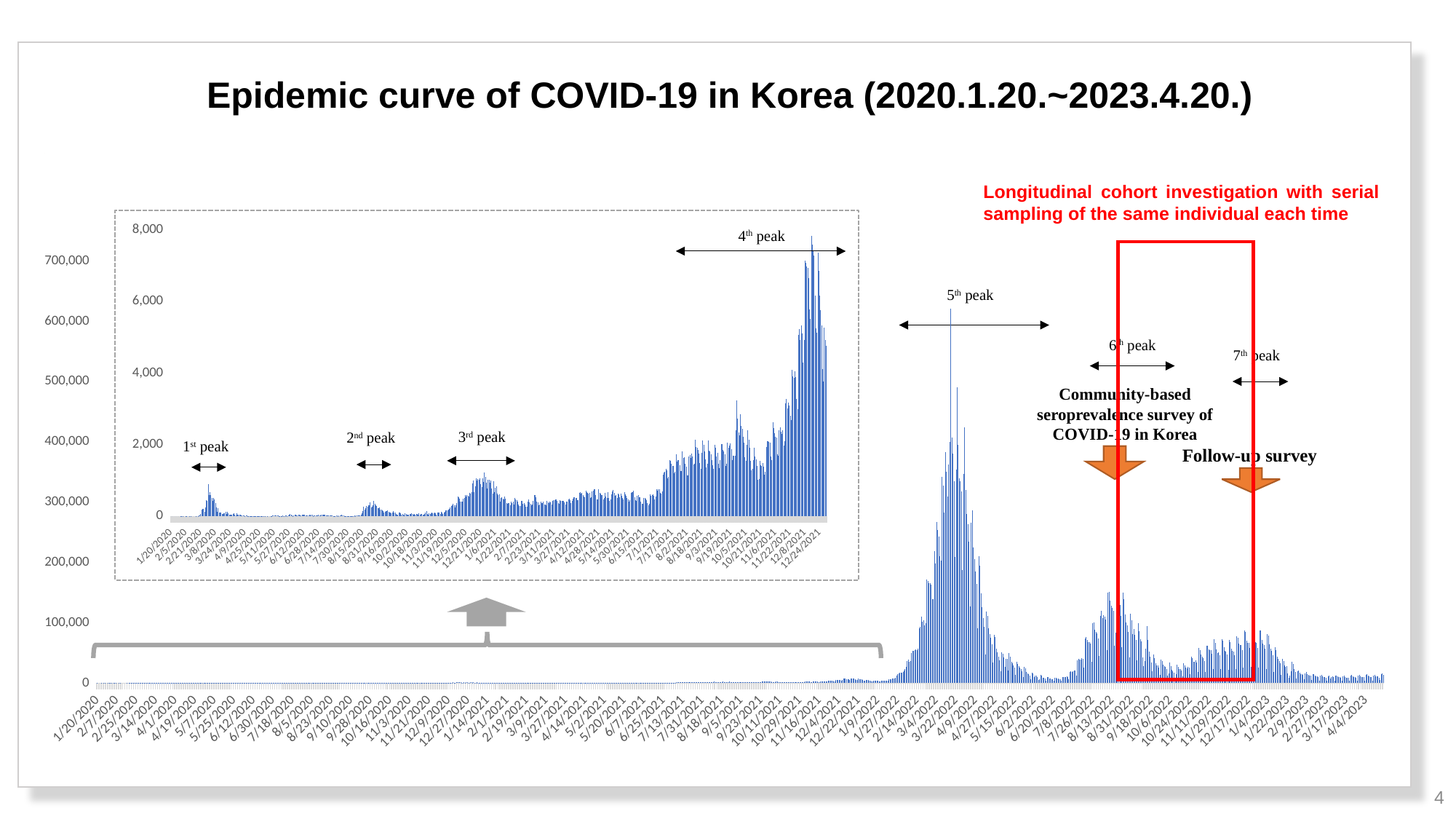

Epidemic curve of COVID-19 in Korea (2020.1.20.~2023.4.20.)

### Chart

| Category |
|---|
Longitudinal cohort investigation with serial sampling of the same individual each time

### Chart

| Category |  |
|---|---|
| 43850 | 1.0 |
| 43851 | 0.0 |
| 43852 | 0.0 |
| 43853 | 0.0 |
| 43854 | 1.0 |
| 43855 | 0.0 |
| 43856 | 1.0 |
| 43857 | 1.0 |
| 43858 | 0.0 |
| 43859 | 0.0 |
| 43860 | 3.0 |
| 43861 | 4.0 |
| 43862 | 1.0 |
| 43863 | 3.0 |
| 43864 | 0.0 |
| 43865 | 1.0 |
| 43866 | 5.0 |
| 43867 | 3.0 |
| 43868 | 0.0 |
| 43869 | 0.0 |
| 43870 | 3.0 |
| 43871 | 1.0 |
| 43872 | 0.0 |
| 43873 | 0.0 |
| 43874 | 0.0 |
| 43875 | 0.0 |
| 43876 | 0.0 |
| 43877 | 2.0 |
| 43878 | 0.0 |
| 43879 | 2.0 |
| 43880 | 34.0 |
| 43881 | 16.0 |
| 43882 | 74.0 |
| 43883 | 190.0 |
| 43884 | 210.0 |
| 43885 | 207.0 |
| 43886 | 130.0 |
| 43887 | 253.0 |
| 43888 | 449.0 |
| 43889 | 427.0 |
| 43890 | 909.0 |
| 43891 | 595.0 |
| 43892 | 686.0 |
| 43893 | 600.0 |
| 43894 | 516.0 |
| 43895 | 438.0 |
| 43896 | 518.0 |
| 43897 | 483.0 |
| 43898 | 367.0 |
| 43899 | 248.0 |
| 43900 | 131.0 |
| 43901 | 242.0 |
| 43902 | 114.0 |
| 43903 | 110.0 |
| 43904 | 107.0 |
| 43905 | 76.0 |
| 43906 | 74.0 |
| 43907 | 84.0 |
| 43908 | 93.0 |
| 43909 | 152.0 |
| 43910 | 87.0 |
| 43911 | 147.0 |
| 43912 | 98.0 |
| 43913 | 64.0 |
| 43914 | 76.0 |
| 43915 | 100.0 |
| 43916 | 104.0 |
| 43917 | 91.0 |
| 43918 | 146.0 |
| 43919 | 105.0 |
| 43920 | 78.0 |
| 43921 | 125.0 |
| 43922 | 101.0 |
| 43923 | 89.0 |
| 43924 | 86.0 |
| 43925 | 94.0 |
| 43926 | 81.0 |
| 43927 | 47.0 |
| 43928 | 47.0 |
| 43929 | 53.0 |
| 43930 | 39.0 |
| 43931 | 27.0 |
| 43932 | 30.0 |
| 43933 | 32.0 |
| 43934 | 25.0 |
| 43935 | 27.0 |
| 43936 | 27.0 |
| 43937 | 22.0 |
| 43938 | 22.0 |
| 43939 | 18.0 |
| 43940 | 8.0 |
| 43941 | 13.0 |
| 43942 | 9.0 |
| 43943 | 11.0 |
| 43944 | 8.0 |
| 43945 | 6.0 |
| 43946 | 10.0 |
| 43947 | 10.0 |
| 43948 | 10.0 |
| 43949 | 14.0 |
| 43950 | 9.0 |
| 43951 | 4.0 |
| 43952 | 9.0 |
| 43953 | 6.0 |
| 43954 | 13.0 |
| 43955 | 8.0 |
| 43956 | 3.0 |
| 43957 | 2.0 |
| 43958 | 4.0 |
| 43959 | 12.0 |
| 43960 | 18.0 |
| 43961 | 34.0 |
| 43962 | 35.0 |
| 43963 | 27.0 |
| 43964 | 26.0 |
| 43965 | 29.0 |
| 43966 | 27.0 |
| 43967 | 19.0 |
| 43968 | 13.0 |
| 43969 | 15.0 |
| 43970 | 13.0 |
| 43971 | 32.0 |
| 43972 | 12.0 |
| 43973 | 20.0 |
| 43974 | 23.0 |
| 43975 | 25.0 |
| 43976 | 16.0 |
| 43977 | 19.0 |
| 43978 | 40.0 |
| 43979 | 79.0 |
| 43980 | 58.0 |
| 43981 | 39.0 |
| 43982 | 27.0 |
| 43983 | 35.0 |
| 43984 | 38.0 |
| 43985 | 49.0 |
| 43986 | 39.0 |
| 43987 | 39.0 |
| 43988 | 51.0 |
| 43989 | 57.0 |
| 43990 | 37.0 |
| 43991 | 38.0 |
| 43992 | 50.0 |
| 43993 | 45.0 |
| 43994 | 56.0 |
| 43995 | 48.0 |
| 43996 | 34.0 |
| 43997 | 37.0 |
| 43998 | 34.0 |
| 43999 | 43.0 |
| 44000 | 59.0 |
| 44001 | 49.0 |
| 44002 | 67.0 |
| 44003 | 48.0 |
| 44004 | 17.0 |
| 44005 | 46.0 |
| 44006 | 51.0 |
| 44007 | 28.0 |
| 44008 | 39.0 |
| 44009 | 51.0 |
| 44010 | 62.0 |
| 44011 | 42.0 |
| 44012 | 42.0 |
| 44013 | 51.0 |
| 44014 | 54.0 |
| 44015 | 61.0 |
| 44016 | 63.0 |
| 44017 | 61.0 |
| 44018 | 48.0 |
| 44019 | 44.0 |
| 44020 | 62.0 |
| 44021 | 50.0 |
| 44022 | 45.0 |
| 44023 | 35.0 |
| 44024 | 44.0 |
| 44025 | 62.0 |
| 44026 | 33.0 |
| 44027 | 39.0 |
| 44028 | 61.0 |
| 44029 | 60.0 |
| 44030 | 39.0 |
| 44031 | 34.0 |
| 44032 | 26.0 |
| 44033 | 45.0 |
| 44034 | 63.0 |
| 44035 | 59.0 |
| 44036 | 41.0 |
| 44037 | 113.0 |
| 44038 | 58.0 |
| 44039 | 25.0 |
| 44040 | 28.0 |
| 44041 | 48.0 |
| 44042 | 18.0 |
| 44043 | 36.0 |
| 44044 | 31.0 |
| 44045 | 30.0 |
| 44046 | 23.0 |
| 44047 | 34.0 |
| 44048 | 33.0 |
| 44049 | 43.0 |
| 44050 | 20.0 |
| 44051 | 43.0 |
| 44052 | 36.0 |
| 44053 | 28.0 |
| 44054 | 34.0 |
| 44055 | 54.0 |
| 44056 | 56.0 |
| 44057 | 103.0 |
| 44058 | 166.0 |
| 44059 | 279.0 |
| 44060 | 197.0 |
| 44061 | 246.0 |
| 44062 | 297.0 |
| 44063 | 288.0 |
| 44064 | 324.0 |
| 44065 | 332.0 |
| 44066 | 396.0 |
| 44067 | 266.0 |
| 44068 | 280.0 |
| 44069 | 320.0 |
| 44070 | 441.0 |
| 44071 | 371.0 |
| 44072 | 323.0 |
| 44073 | 299.0 |
| 44074 | 248.0 |
| 44075 | 235.0 |
| 44076 | 267.0 |
| 44077 | 195.0 |
| 44078 | 198.0 |
| 44079 | 168.0 |
| 44080 | 167.0 |
| 44081 | 119.0 |
| 44082 | 136.0 |
| 44083 | 156.0 |
| 44084 | 155.0 |
| 44085 | 176.0 |
| 44086 | 136.0 |
| 44087 | 121.0 |
| 44088 | 109.0 |
| 44089 | 106.0 |
| 44090 | 113.0 |
| 44091 | 153.0 |
| 44092 | 126.0 |
| 44093 | 110.0 |
| 44094 | 82.0 |
| 44095 | 70.0 |
| 44096 | 61.0 |
| 44097 | 110.0 |
| 44098 | 125.0 |
| 44099 | 114.0 |
| 44100 | 61.0 |
| 44101 | 95.0 |
| 44102 | 50.0 |
| 44103 | 38.0 |
| 44104 | 113.0 |
| 44105 | 77.0 |
| 44106 | 63.0 |
| 44107 | 75.0 |
| 44108 | 64.0 |
| 44109 | 73.0 |
| 44110 | 75.0 |
| 44111 | 114.0 |
| 44112 | 69.0 |
| 44113 | 54.0 |
| 44114 | 72.0 |
| 44115 | 58.0 |
| 44116 | 98.0 |
| 44117 | 91.0 |
| 44118 | 84.0 |
| 44119 | 110.0 |
| 44120 | 47.0 |
| 44121 | 73.0 |
| 44122 | 91.0 |
| 44123 | 76.0 |
| 44124 | 58.0 |
| 44125 | 89.0 |
| 44126 | 121.0 |
| 44127 | 155.0 |
| 44128 | 77.0 |
| 44129 | 61.0 |
| 44130 | 119.0 |
| 44131 | 88.0 |
| 44132 | 103.0 |
| 44133 | 125.0 |
| 44134 | 113.0 |
| 44135 | 127.0 |
| 44136 | 124.0 |
| 44137 | 97.0 |
| 44138 | 75.0 |
| 44139 | 117.0 |
| 44140 | 125.0 |
| 44141 | 145.0 |
| 44142 | 89.0 |
| 44143 | 143.0 |
| 44144 | 126.0 |
| 44145 | 100.0 |
| 44146 | 145.0 |
| 44147 | 143.0 |
| 44148 | 191.0 |
| 44149 | 205.0 |
| 44150 | 208.0 |
| 44151 | 222.0 |
| 44152 | 230.0 |
| 44153 | 285.0 |
| 44154 | 325.0 |
| 44155 | 348.0 |
| 44156 | 386.0 |
| 44157 | 330.0 |
| 44158 | 271.0 |
| 44159 | 349.0 |
| 44160 | 382.0 |
| 44161 | 581.0 |
| 44162 | 555.0 |
| 44163 | 503.0 |
| 44164 | 450.0 |
| 44165 | 438.0 |
| 44166 | 451.0 |
| 44167 | 511.0 |
| 44168 | 540.0 |
| 44169 | 628.0 |
| 44170 | 577.0 |
| 44171 | 631.0 |
| 44172 | 615.0 |
| 44173 | 587.0 |
| 44174 | 670.0 |
| 44175 | 680.0 |
| 44176 | 689.0 |
| 44177 | 950.0 |
| 44178 | 1030.0 |
| 44179 | 718.0 |
| 44180 | 880.0 |
| 44181 | 1078.0 |
| 44182 | 1014.0 |
| 44183 | 1064.0 |
| 44184 | 1045.0 |
| 44185 | 1096.0 |
| 44186 | 924.0 |
| 44187 | 866.0 |
| 44188 | 1090.0 |
| 44189 | 985.0 |
| 44190 | 1240.0 |
| 44191 | 1131.0 |
| 44192 | 970.0 |
| 44193 | 806.0 |
| 44194 | 1044.0 |
| 44195 | 1050.0 |
| 44196 | 967.0 |
| 44197 | 1027.0 |
| 44198 | 820.0 |
| 44199 | 657.0 |
| 44200 | 1020.0 |
| 44201 | 714.0 |
| 44202 | 838.0 |
| 44203 | 869.0 |
| 44204 | 674.0 |
| 44205 | 641.0 |
| 44206 | 657.0 |
| 44207 | 451.0 |
| 44208 | 537.0 |
| 44209 | 561.0 |
| 44210 | 524.0 |
| 44211 | 512.0 |
| 44212 | 580.0 |
| 44213 | 520.0 |
| 44214 | 389.0 |
| 44215 | 386.0 |
| 44216 | 404.0 |
| 44217 | 400.0 |
| 44218 | 346.0 |
| 44219 | 431.0 |
| 44220 | 392.0 |
| 44221 | 437.0 |
| 44222 | 349.0 |
| 44223 | 559.0 |
| 44224 | 497.0 |
| 44225 | 469.0 |
| 44226 | 456.0 |
| 44227 | 354.0 |
| 44228 | 305.0 |
| 44229 | 336.0 |
| 44230 | 467.0 |
| 44231 | 451.0 |
| 44232 | 370.0 |
| 44233 | 390.0 |
| 44234 | 371.0 |
| 44235 | 288.0 |
| 44236 | 303.0 |
| 44237 | 444.0 |
| 44238 | 504.0 |
| 44239 | 403.0 |
| 44240 | 362.0 |
| 44241 | 326.0 |
| 44242 | 343.0 |
| 44243 | 457.0 |
| 44244 | 621.0 |
| 44245 | 621.0 |
| 44246 | 561.0 |
| 44247 | 448.0 |
| 44248 | 416.0 |
| 44249 | 332.0 |
| 44250 | 356.0 |
| 44251 | 440.0 |
| 44252 | 395.0 |
| 44253 | 387.0 |
| 44254 | 415.0 |
| 44255 | 355.0 |
| 44256 | 355.0 |
| 44257 | 344.0 |
| 44258 | 444.0 |
| 44259 | 424.0 |
| 44260 | 398.0 |
| 44261 | 418.0 |
| 44262 | 416.0 |
| 44263 | 346.0 |
| 44264 | 446.0 |
| 44265 | 470.0 |
| 44266 | 465.0 |
| 44267 | 488.0 |
| 44268 | 490.0 |
| 44269 | 459.0 |
| 44270 | 379.0 |
| 44271 | 363.0 |
| 44272 | 469.0 |
| 44273 | 445.0 |
| 44274 | 463.0 |
| 44275 | 447.0 |
| 44276 | 456.0 |
| 44277 | 415.0 |
| 44278 | 346.0 |
| 44279 | 428.0 |
| 44280 | 430.0 |
| 44281 | 489.0 |
| 44282 | 505.0 |
| 44283 | 481.0 |
| 44284 | 382.0 |
| 44285 | 447.0 |
| 44286 | 506.0 |
| 44287 | 551.0 |
| 44288 | 557.0 |
| 44289 | 543.0 |
| 44290 | 543.0 |
| 44291 | 473.0 |
| 44292 | 477.0 |
| 44293 | 668.0 |
| 44294 | 700.0 |
| 44295 | 671.0 |
| 44296 | 677.0 |
| 44297 | 614.0 |
| 44298 | 587.0 |
| 44299 | 542.0 |
| 44300 | 731.0 |
| 44301 | 698.0 |
| 44302 | 673.0 |
| 44303 | 658.0 |
| 44304 | 671.0 |
| 44305 | 532.0 |
| 44306 | 549.0 |
| 44307 | 731.0 |
| 44308 | 735.0 |
| 44309 | 797.0 |
| 44310 | 785.0 |
| 44311 | 644.0 |
| 44312 | 499.0 |
| 44313 | 512.0 |
| 44314 | 769.0 |
| 44315 | 679.0 |
| 44316 | 661.0 |
| 44317 | 626.0 |
| 44318 | 606.0 |
| 44319 | 488.0 |
| 44320 | 541.0 |
| 44321 | 676.0 |
| 44322 | 574.0 |
| 44323 | 525.0 |
| 44324 | 701.0 |
| 44325 | 564.0 |
| 44326 | 463.0 |
| 44327 | 510.0 |
| 44328 | 634.0 |
| 44329 | 715.0 |
| 44330 | 747.0 |
| 44331 | 681.0 |
| 44332 | 610.0 |
| 44333 | 619.0 |
| 44334 | 528.0 |
| 44335 | 654.0 |
| 44336 | 646.0 |
| 44337 | 561.0 |
| 44338 | 666.0 |
| 44339 | 585.0 |
| 44340 | 530.0 |
| 44341 | 516.0 |
| 44342 | 705.0 |
| 44343 | 629.0 |
| 44344 | 587.0 |
| 44345 | 533.0 |
| 44346 | 480.0 |
| 44347 | 430.0 |
| 44348 | 459.0 |
| 44349 | 677.0 |
| 44350 | 681.0 |
| 44351 | 695.0 |
| 44352 | 744.0 |
| 44353 | 556.0 |
| 44354 | 485.0 |
| 44355 | 454.0 |
| 44356 | 602.0 |
| 44357 | 610.0 |
| 44358 | 556.0 |
| 44359 | 565.0 |
| 44360 | 452.0 |
| 44361 | 399.0 |
| 44362 | 373.0 |
| 44363 | 545.0 |
| 44364 | 540.0 |
| 44365 | 507.0 |
| 44366 | 482.0 |
| 44367 | 429.0 |
| 44368 | 357.0 |
| 44369 | 394.0 |
| 44370 | 645.0 |
| 44371 | 610.0 |
| 44372 | 634.0 |
| 44373 | 668.0 |
| 44374 | 614.0 |
| 44375 | 501.0 |
| 44376 | 595.0 |
| 44377 | 794.0 |
| 44378 | 761.0 |
| 44379 | 825.0 |
| 44380 | 794.0 |
| 44381 | 743.0 |
| 44382 | 711.0 |
| 44383 | 746.0 |
| 44384 | 1211.0 |
| 44385 | 1275.0 |
| 44386 | 1316.0 |
| 44387 | 1378.0 |
| 44388 | 1324.0 |
| 44389 | 1100.0 |
| 44390 | 1150.0 |
| 44391 | 1613.0 |
| 44392 | 1599.0 |
| 44393 | 1535.0 |
| 44394 | 1449.0 |
| 44395 | 1453.0 |
| 44396 | 1251.0 |
| 44397 | 1278.0 |
| 44398 | 1781.0 |
| 44399 | 1841.0 |
| 44400 | 1629.0 |
| 44401 | 1627.0 |
| 44402 | 1487.0 |
| 44403 | 1318.0 |
| 44404 | 1363.0 |
| 44405 | 1895.0 |
| 44406 | 1673.0 |
| 44407 | 1710.0 |
| 44408 | 1538.0 |
| 44409 | 1442.0 |
| 44410 | 1218.0 |
| 44411 | 1200.0 |
| 44412 | 1725.0 |
| 44413 | 1775.0 |
| 44414 | 1704.0 |
| 44415 | 1823.0 |
| 44416 | 1727.0 |
| 44417 | 1491.0 |
| 44418 | 1537.0 |
| 44419 | 2221.0 |
| 44420 | 1987.0 |
| 44421 | 1989.0 |
| 44422 | 1928.0 |
| 44423 | 1816.0 |
| 44424 | 1554.0 |
| 44425 | 1372.0 |
| 44426 | 1803.0 |
| 44427 | 2152.0 |
| 44428 | 2049.0 |
| 44429 | 1876.0 |
| 44430 | 1626.0 |
| 44431 | 1417.0 |
| 44432 | 1507.0 |
| 44433 | 2154.0 |
| 44434 | 1882.0 |
| 44435 | 1837.0 |
| 44436 | 1791.0 |
| 44437 | 1619.0 |
| 44438 | 1485.0 |
| 44439 | 1369.0 |
| 44440 | 2024.0 |
| 44441 | 1959.0 |
| 44442 | 1708.0 |
| 44443 | 1803.0 |
| 44444 | 1490.0 |
| 44445 | 1375.0 |
| 44446 | 1597.0 |
| 44447 | 2048.0 |
| 44448 | 2049.0 |
| 44449 | 1892.0 |
| 44450 | 1864.0 |
| 44451 | 1755.0 |
| 44452 | 1433.0 |
| 44453 | 1495.0 |
| 44454 | 2077.0 |
| 44455 | 1942.0 |
| 44456 | 2007.0 |
| 44457 | 2087.0 |
| 44458 | 1909.0 |
| 44459 | 1603.0 |
| 44460 | 1729.0 |
| 44461 | 1720.0 |
| 44462 | 1715.0 |
| 44463 | 2429.0 |
| 44464 | 3268.0 |
| 44465 | 2768.0 |
| 44466 | 2381.0 |
| 44467 | 2287.0 |
| 44468 | 2881.0 |
| 44469 | 2561.0 |
| 44470 | 2483.0 |
| 44471 | 2247.0 |
| 44472 | 2084.0 |
| 44473 | 1670.0 |
| 44474 | 1574.0 |
| 44475 | 2027.0 |
| 44476 | 2425.0 |
| 44477 | 2171.0 |
| 44478 | 1953.0 |
| 44479 | 1594.0 |
| 44480 | 1297.0 |
| 44481 | 1346.0 |
| 44482 | 1582.0 |
| 44483 | 1938.0 |
| 44484 | 1683.0 |
| 44485 | 1616.0 |
| 44486 | 1420.0 |
| 44487 | 1049.0 |
| 44488 | 1073.0 |
| 44489 | 1571.0 |
| 44490 | 1441.0 |
| 44491 | 1437.0 |
| 44492 | 1508.0 |
| 44493 | 1422.0 |
| 44494 | 1190.0 |
| 44495 | 1265.0 |
| 44496 | 1952.0 |
| 44497 | 2110.0 |
| 44498 | 2122.0 |
| 44499 | 2102.0 |
| 44500 | 2061.0 |
| 44501 | 1684.0 |
| 44502 | 1589.0 |
| 44503 | 2665.0 |
| 44504 | 2482.0 |
| 44505 | 2342.0 |
| 44506 | 2246.0 |
| 44507 | 2224.0 |
| 44508 | 1758.0 |
| 44509 | 1715.0 |
| 44510 | 2424.0 |
| 44511 | 2519.0 |
| 44512 | 2368.0 |
| 44513 | 2324.0 |
| 44514 | 2417.0 |
| 44515 | 2003.0 |
| 44516 | 2124.0 |
| 44517 | 3184.0 |
| 44518 | 3292.0 |
| 44519 | 3033.0 |
| 44520 | 3203.0 |
| 44521 | 3119.0 |
| 44522 | 2826.0 |
| 44523 | 2697.0 |
| 44524 | 4115.0 |
| 44525 | 3937.0 |
| 44526 | 3895.0 |
| 44527 | 4067.0 |
| 44528 | 3925.0 |
| 44529 | 3307.0 |
| 44530 | 3032.0 |
| 44531 | 5120.0 |
| 44532 | 5262.0 |
| 44533 | 4943.0 |
| 44534 | 5352.0 |
| 44535 | 5124.0 |
| 44536 | 4324.0 |
| 44537 | 4952.0 |
| 44538 | 7173.0 |
| 44539 | 7101.0 |
| 44540 | 7020.0 |
| 44541 | 6972.0 |
| 44542 | 6683.0 |
| 44543 | 5816.0 |
| 44544 | 5565.0 |
| 44545 | 7848.0 |
| 44546 | 7618.0 |
| 44547 | 7434.0 |
| 44548 | 7309.0 |
| 44549 | 6232.0 |
| 44550 | 5315.0 |
| 44551 | 5194.0 |
| 44552 | 7454.0 |
| 44553 | 6914.0 |
| 44554 | 6232.0 |
| 44555 | 5838.0 |
| 44556 | 5415.0 |
| 44557 | 4204.0 |
| 44558 | 3864.0 |
| 44559 | 5405.0 |
| 44560 | 5034.0 |
| 44561 | 4872.0 |
| 44562 | 4414.0 |
| 44563 | 3830.0 |
| 44564 | 3124.0 |
| 44565 | 3020.0 |
| 44566 | 4441.0 |
| 44567 | 4120.0 |
| 44568 | 3711.0 |
| 44569 | 3503.0 |
| 44570 | 3369.0 |
| 44571 | 3004.0 |
| 44572 | 3094.0 |
| 44573 | 4382.0 |
| 44574 | 4160.0 |
| 44575 | 4537.0 |
| 44576 | 4418.0 |
| 44577 | 4186.0 |
| 44578 | 3853.0 |
| 44579 | 4067.0 |
| 44580 | 5804.0 |
| 44581 | 6599.0 |
| 44582 | 6763.0 |
| 44583 | 6999.0 |
| 44584 | 7624.0 |
| 44585 | 7510.0 |
| 44586 | 8568.0 |
| 44587 | 13002.0 |
| 44588 | 14514.0 |
| 44589 | 16088.0 |
| 44590 | 17504.0 |
| 44591 | 17520.0 |
| 44592 | 17071.0 |
| 44593 | 18332.0 |
| 44594 | 20265.0 |
| 44595 | 22836.0 |
| 44596 | 27432.0 |
| 44597 | 36319.0 |
| 44598 | 38683.0 |
| 44599 | 35268.0 |
| 44600 | 36708.0 |
| 44601 | 49537.0 |
| 44602 | 54114.0 |
| 44603 | 53884.0 |
| 44604 | 54931.0 |
| 44605 | 56397.0 |
| 44606 | 54553.0 |
| 44607 | 57163.0 |
| 44608 | 90433.0 |
| 44609 | 93119.0 |
| 44610 | 109802.0 |
| 44611 | 102191.0 |
| 44612 | 104815.0 |
| 44613 | 95347.0 |
| 44614 | 99555.0 |
| 44615 | 171426.0 |
| 44616 | 169994.0 |
| 44617 | 165879.0 |
| 44618 | 166188.0 |
| 44619 | 163550.0 |
| 44620 | 139619.0 |
| 44621 | 138978.0 |
| 44622 | 219214.0 |
| 44623 | 198794.0 |
| 44624 | 266839.0 |
| 44625 | 254316.0 |
| 44626 | 243611.0 |
| 44627 | 210693.0 |
| 44628 | 202694.0 |
| 44629 | 342420.0 |
| 44630 | 327514.0 |
| 44631 | 282966.0 |
| 44632 | 383632.0 |
| 44633 | 350150.0 |
| 44634 | 309763.0 |
| 44635 | 362249.0 |
| 44636 | 400520.0 |
| 44637 | 621127.0 |
| 44638 | 406823.0 |
| 44639 | 381362.0 |
| 44640 | 334585.0 |
| 44641 | 209111.0 |
| 44642 | 353874.0 |
| 44643 | 490750.0 |
| 44644 | 395514.0 |
| 44645 | 339450.0 |
| 44646 | 335507.0 |
| 44647 | 318051.0 |
| 44648 | 187164.0 |
| 44649 | 347464.0 |
| 44650 | 424553.0 |
| 44651 | 320680.0 |
| 44652 | 280232.0 |
| 44653 | 264143.0 |
| 44654 | 234249.0 |
| 44655 | 127161.0 |
| 44656 | 266092.0 |
| 44657 | 286256.0 |
| 44658 | 224782.0 |
| 44659 | 205307.0 |
| 44660 | 185532.0 |
| 44661 | 164451.0 |
| 44662 | 90908.0 |
| 44663 | 210722.0 |
| 44664 | 195385.0 |
| 44665 | 148420.0 |
| 44666 | 125820.0 |
| 44667 | 107891.0 |
| 44668 | 92970.0 |
| 44669 | 47724.0 |
| 44670 | 118471.0 |
| 44671 | 111290.0 |
| 44672 | 90846.0 |
| 44673 | 81041.0 |
| 44674 | 75420.0 |
| 44675 | 64692.0 |
| 44676 | 34361.0 |
| 44677 | 80338.0 |
| 44678 | 76761.0 |
| 44679 | 57452.0 |
| 44680 | 50554.0 |
| 44681 | 43273.0 |
| 44682 | 37757.0 |
| 44683 | 20072.0 |
| 44684 | 51115.0 |
| 44685 | 49050.0 |
| 44686 | 42285.0 |
| 44687 | 26699.0 |
| 44688 | 39590.0 |
| 44689 | 40046.0 |
| 44690 | 20585.0 |
| 44691 | 49919.0 |
| 44692 | 43908.0 |
| 44693 | 35894.0 |
| 44694 | 32437.0 |
| 44695 | 29576.0 |
| 44696 | 25423.0 |
| 44697 | 13288.0 |
| 44698 | 35104.0 |
| 44699 | 31338.0 |
| 44700 | 28122.0 |
| 44701 | 25119.0 |
| 44702 | 23454.0 |
| 44703 | 19287.0 |
| 44704 | 9971.0 |
| 44705 | 26338.0 |
| 44706 | 23945.0 |
| 44707 | 18805.0 |
| 44708 | 16574.0 |
| 44709 | 14392.0 |
| 44710 | 12646.0 |
| 44711 | 6133.0 |
| 44712 | 17182.0 |
| 44713 | 15787.0 |
| 44714 | 9886.0 |
| 44715 | 12534.0 |
| 44716 | 12034.0 |
| 44717 | 9828.0 |
| 44718 | 5015.0 |
| 44719 | 6171.0 |
| 44720 | 13352.0 |
| 44721 | 12149.0 |
| 44722 | 9307.0 |
| 44723 | 8435.0 |
| 44724 | 7375.0 |
| 44725 | 3817.0 |
| 44726 | 9768.0 |
| 44727 | 9426.0 |
| 44728 | 7979.0 |
| 44729 | 7191.0 |
| 44730 | 6821.0 |
| 44731 | 6063.0 |
| 44732 | 3531.0 |
| 44733 | 9299.0 |
| 44734 | 8974.0 |
| 44735 | 7491.0 |
| 44736 | 7218.0 |
| 44737 | 6778.0 |
| 44738 | 6236.0 |
| 44739 | 3419.0 |
| 44740 | 9889.0 |
| 44741 | 10447.0 |
| 44742 | 9587.0 |
| 44743 | 9514.0 |
| 44744 | 10708.0 |
| 44745 | 10036.0 |
| 44746 | 6241.0 |
| 44747 | 18125.0 |
| 44748 | 19352.0 |
| 44749 | 18494.0 |
| 44750 | 19293.0 |
| 44751 | 20259.0 |
| 44752 | 20383.0 |
| 44753 | 12671.0 |
| 44754 | 37332.0 |
| 44755 | 40240.0 |
| 44756 | 39154.0 |
| 44757 | 38856.0 |
| 44758 | 41290.0 |
| 44759 | 40312.0 |
| 44760 | 26273.0 |
| 44761 | 73536.0 |
| 44762 | 76350.0 |
| 44763 | 71128.0 |
| 44764 | 68587.0 |
| 44765 | 68523.0 |
| 44766 | 65363.0 |
| 44767 | 35848.0 |
| 44768 | 99211.0 |
| 44769 | 100220.0 |
| 44770 | 88335.0 |
| 44771 | 85271.0 |
| 44772 | 81931.0 |
| 44773 | 73552.0 |
| 44774 | 44635.0 |
| 44775 | 111743.0 |
| 44776 | 119861.0 |
| 44777 | 107844.0 |
| 44778 | 112825.0 |
| 44779 | 110622.0 |
| 44780 | 105454.0 |
| 44781 | 55242.0 |
| 44782 | 149847.0 |
| 44783 | 151719.0 |
| 44784 | 137160.0 |
| 44785 | 128652.0 |
| 44786 | 124536.0 |
| 44787 | 119524.0 |
| 44788 | 62045.0 |
| 44789 | 84091.0 |
| 44790 | 180743.0 |
| 44791 | 178501.0 |
| 44792 | 138766.0 |
| 44793 | 129350.0 |
| 44794 | 110903.0 |
| 44795 | 59014.0 |
| 44796 | 150198.0 |
| 44797 | 139289.0 |
| 44798 | 113343.0 |
| 44799 | 101109.0 |
| 44800 | 95565.0 |
| 44801 | 85230.0 |
| 44802 | 43109.0 |
| 44803 | 115610.0 |
| 44804 | 103912.0 |
| 44805 | 81553.0 |
| 44806 | 89552.0 |
| 44807 | 79708.0 |
| 44808 | 72111.0 |
| 44809 | 37524.0 |
| 44810 | 99813.0 |
| 44811 | 85504.0 |
| 44812 | 72620.0 |
| 44813 | 69391.0 |
| 44814 | 42693.0 |
| 44815 | 28192.0 |
| 44816 | 36917.0 |
| 44817 | 57276.0 |
| 44818 | 93949.0 |
| 44819 | 71443.0 |
| 44820 | 51847.0 |
| 44821 | 43430.0 |
| 44822 | 34735.0 |
| 44823 | 19382.0 |
| 44824 | 47888.0 |
| 44825 | 41264.0 |
| 44826 | 32989.0 |
| 44827 | 29091.0 |
| 44828 | 29329.0 |
| 44829 | 25766.0 |
| 44830 | 14152.0 |
| 44831 | 39401.0 |
| 44832 | 36131.0 |
| 44833 | 30857.0 |
| 44834 | 28487.0 |
| 44835 | 26946.0 |
| 44836 | 23575.0 |
| 44837 | 12141.0 |
| 44838 | 16413.0 |
| 44839 | 34724.0 |
| 44840 | 28634.0 |
| 44841 | 22286.0 |
| 44842 | 19421.0 |
| 44843 | 17646.0 |
| 44844 | 8973.0 |
| 44845 | 15465.0 |
| 44846 | 30516.0 |
| 44847 | 26935.0 |
| 44848 | 23572.0 |
| 44849 | 22829.0 |
| 44850 | 21454.0 |
| 44851 | 11024.0 |
| 44852 | 33218.0 |
| 44853 | 29492.0 |
| 44854 | 25375.0 |
| 44855 | 24730.0 |
| 44856 | 26892.0 |
| 44857 | 26234.0 |
| 44858 | 14296.0 |
| 44859 | 43737.0 |
| 44860 | 40816.0 |
| 44861 | 34972.0 |
| 44862 | 35913.0 |
| 44863 | 37310.0 |
| 44864 | 34491.0 |
| 44865 | 18502.0 |
| 44866 | 58359.0 |
| 44867 | 54733.0 |
| 44868 | 46879.0 |
| 44869 | 43434.0 |
| 44870 | 40890.0 |
| 44871 | 36665.0 |
| 44872 | 18665.0 |
| 44873 | 62259.0 |
| 44874 | 62466.0 |
| 44875 | 55347.0 |
| 44876 | 54496.0 |
| 44877 | 54307.0 |
| 44878 | 48442.0 |
| 44879 | 23747.0 |
| 44880 | 72863.0 |
| 44881 | 66567.0 |
| 44882 | 55415.0 |
| 44883 | 49397.0 |
| 44884 | 50564.0 |
| 44885 | 45995.0 |
| 44886 | 23075.0 |
| 44887 | 72857.0 |
| 44888 | 70300.0 |
| 44889 | 59069.0 |
| 44890 | 53683.0 |
| 44891 | 52776.0 |
| 44892 | 47008.0 |
| 44893 | 22312.0 |
| 44894 | 71460.0 |
| 44895 | 67393.0 |
| 44896 | 57060.0 |
| 44897 | 52975.0 |
| 44898 | 52850.0 |
| 44899 | 46547.0 |
| 44900 | 23152.0 |
| 44901 | 77584.0 |
| 44902 | 74692.0 |
| 44903 | 65237.0 |
| 44904 | 62713.0 |
| 44905 | 62723.0 |
| 44906 | 54297.0 |
| 44907 | 25657.0 |
| 44908 | 86826.0 |
| 44909 | 84548.0 |
| 44910 | 70141.0 |
| 44911 | 66941.0 |
| 44912 | 66914.0 |
| 44913 | 58838.0 |
| 44914 | 26608.0 |
| 44915 | 87531.0 |
| 44916 | 88154.0 |
| 44917 | 75724.0 |
| 44918 | 68153.0 |
| 44919 | 66190.0 |
| 44920 | 58413.0 |
| 44921 | 25531.0 |
| 44922 | 87578.0 |
| 44923 | 87498.0 |
| 44924 | 71413.0 |
| 44925 | 65207.0 |
| 44926 | 63104.0 |
| 44927 | 57527.0 |
| 44928 | 22735.0 |
| 44929 | 81056.0 |
| 44930 | 78543.0 |
| 44931 | 64078.0 |
| 44932 | 56922.0 |
| 44933 | 53771.0 |
| 44934 | 46738.0 |
| 44935 | 19082.0 |
| 44936 | 60019.0 |
| 44937 | 54317.0 |
| 44938 | 43921.0 |
| 44939 | 39701.0 |
| 44940 | 36678.0 |
| 44941 | 32554.0 |
| 44942 | 14127.0 |
| 44943 | 40171.0 |
| 44944 | 36883.0 |
| 44945 | 29800.0 |
| 44946 | 27376.0 |
| 44947 | 27638.0 |
| 44948 | 16612.0 |
| 44949 | 9211.0 |
| 44950 | 12247.0 |
| 44951 | 19552.0 |
| 44952 | 35071.0 |
| 44953 | 31695.0 |
| 44954 | 23591.0 |
| 44955 | 18858.0 |
| 44956 | 7413.0 |
| 44957 | 19611.0 |
| 44958 | 20412.0 |
| 44959 | 16849.0 |
| 44960 | 14851.0 |
| 44961 | 14612.0 |
| 44962 | 14005.0 |
| 44963 | 5847.0 |
| 44964 | 16109.0 |
| 44965 | 17920.0 |
| 44966 | 14659.0 |
| 44967 | 13498.0 |
| 44968 | 12799.0 |
| 44969 | 12040.0 |
| 44970 | 5166.0 |
| 44971 | 14362.0 |
| 44972 | 14948.0 |
| 44973 | 12511.0 |
| 44974 | 11430.0 |
| 44975 | 10714.0 |
| 44976 | 10269.0 |
| 44977 | 4318.0 |
| 44978 | 11868.0 |
| 44979 | 13068.0 |
| 44980 | 10840.0 |
| 44981 | 10038.0 |
| 44982 | 10051.0 |
| 44983 | 9205.0 |
| 44984 | 4020.0 |
| 44985 | 10807.0 |
| 44986 | 12286.0 |
| 44987 | 7549.0 |
| 44988 | 10403.0 |
| 44989 | 11242.0 |
| 44990 | 9808.0 |
| 44991 | 4294.0 |
| 44992 | 12273.0 |
| 44993 | 12787.0 |
| 44994 | 10882.0 |
| 44995 | 10328.0 |
| 44996 | 10000.0 |
| 44997 | 9331.0 |
| 44998 | 4196.0 |
| 44999 | 11397.0 |
| 45000 | 11893.0 |
| 45001 | 9929.0 |
| 45002 | 9062.0 |
| 45003 | 9247.0 |
| 45004 | 8801.0 |
| 45005 | 3924.0 |
| 45006 | 12009.0 |
| 45007 | 13073.0 |
| 45008 | 11395.0 |
| 45009 | 10276.0 |
| 45010 | 10446.0 |
| 45011 | 9354.0 |
| 45012 | 4200.0 |
| 45013 | 12123.0 |
| 45014 | 13127.0 |
| 45015 | 11028.0 |
| 45016 | 10360.0 |
| 45017 | 10519.0 |
| 45018 | 9687.0 |
| 45019 | 4349.0 |
| 45020 | 13364.0 |
| 45021 | 14456.0 |
| 45022 | 12074.0 |
| 45023 | 10724.0 |
| 45024 | 10362.0 |
| 45025 | 9540.0 |
| 45026 | 3996.0 |
| 45027 | 12437.0 |
| 45028 | 13919.0 |
| 45029 | 11590.0 |
| 45030 | 11661.0 |
| 45031 | 11675.0 |
| 45032 | 9288.0 |
| 45033 | 4940.0 |
| 45034 | 15164.0 |
| 45035 | 16499.0 |
| 45036 | 14088.0 |

### Chart

| Category | 명 |
|---|---|
| 43850 | 0.0 |
| 43851 | 0.0 |
| 43852 | 0.0 |
| 43853 | 0.0 |
| 43854 | 0.0 |
| 43855 | 0.0 |
| 43856 | 0.0 |
| 43857 | 0.0 |
| 43858 | 0.0 |
| 43859 | 0.0 |
| 43860 | 1.0 |
| 43861 | 3.0 |
| 43862 | 0.0 |
| 43863 | 1.0 |
| 43864 | 0.0 |
| 43865 | 0.0 |
| 43866 | 3.0 |
| 43867 | 1.0 |
| 43868 | 0.0 |
| 43869 | 0.0 |
| 43870 | 1.0 |
| 43871 | 1.0 |
| 43872 | 0.0 |
| 43873 | 0.0 |
| 43874 | 0.0 |
| 43875 | 0.0 |
| 43876 | 0.0 |
| 43877 | 2.0 |
| 43878 | 0.0 |
| 43879 | 2.0 |
| 43880 | 34.0 |
| 43881 | 16.0 |
| 43882 | 74.0 |
| 43883 | 190.0 |
| 43884 | 209.0 |
| 43885 | 206.0 |
| 43886 | 129.0 |
| 43887 | 252.0 |
| 43888 | 447.0 |
| 43889 | 427.0 |
| 43890 | 909.0 |
| 43891 | 593.0 |
| 43892 | 684.0 |
| 43893 | 599.0 |
| 43894 | 516.0 |
| 43895 | 437.0 |
| 43896 | 518.0 |
| 43897 | 483.0 |
| 43898 | 366.0 |
| 43899 | 247.0 |
| 43900 | 131.0 |
| 43901 | 239.0 |
| 43902 | 112.0 |
| 43903 | 107.0 |
| 43904 | 102.0 |
| 43905 | 72.0 |
| 43906 | 70.0 |
| 43907 | 79.0 |
| 43908 | 80.0 |
| 43909 | 135.0 |
| 43910 | 73.0 |
| 43911 | 126.0 |
| 43912 | 77.0 |
| 43913 | 46.0 |
| 43914 | 46.0 |
| 43915 | 42.0 |
| 43916 | 56.0 |
| 43917 | 57.0 |
| 43918 | 90.0 |
| 43919 | 38.0 |
| 43920 | 35.0 |
| 43921 | 88.0 |
| 43922 | 56.0 |
| 43923 | 43.0 |
| 43924 | 37.0 |
| 43925 | 53.0 |
| 43926 | 31.0 |
| 43927 | 25.0 |
| 43928 | 23.0 |
| 43929 | 23.0 |
| 43930 | 13.0 |
| 43931 | 17.0 |
| 43932 | 16.0 |
| 43933 | 9.0 |
| 43934 | 10.0 |
| 43935 | 11.0 |
| 43936 | 13.0 |
| 43937 | 11.0 |
| 43938 | 7.0 |
| 43939 | 9.0 |
| 43940 | 2.0 |
| 43941 | 6.0 |
| 43942 | 4.0 |
| 43943 | 5.0 |
| 43944 | 4.0 |
| 43945 | 4.0 |
| 43946 | 5.0 |
| 43947 | 1.0 |
| 43948 | 3.0 |
| 43949 | 2.0 |
| 43950 | 4.0 |
| 43951 | 0.0 |
| 43952 | 1.0 |
| 43953 | 0.0 |
| 43954 | 3.0 |
| 43955 | 0.0 |
| 43956 | 0.0 |
| 43957 | 0.0 |
| 43958 | 1.0 |
| 43959 | 1.0 |
| 43960 | 17.0 |
| 43961 | 26.0 |
| 43962 | 29.0 |
| 43963 | 22.0 |
| 43964 | 22.0 |
| 43965 | 26.0 |
| 43966 | 22.0 |
| 43967 | 9.0 |
| 43968 | 6.0 |
| 43969 | 5.0 |
| 43970 | 9.0 |
| 43971 | 24.0 |
| 43972 | 10.0 |
| 43973 | 11.0 |
| 43974 | 19.0 |
| 43975 | 17.0 |
| 43976 | 13.0 |
| 43977 | 16.0 |
| 43978 | 37.0 |
| 43979 | 68.0 |
| 43980 | 55.0 |
| 43981 | 27.0 |
| 43982 | 15.0 |
| 43983 | 30.0 |
| 43984 | 36.0 |
| 43985 | 46.0 |
| 43986 | 33.0 |
| 43987 | 34.0 |
| 43988 | 43.0 |
| 43989 | 53.0 |
| 43990 | 32.0 |
| 43991 | 35.0 |
| 43992 | 43.0 |
| 43993 | 40.0 |
| 43994 | 43.0 |
| 43995 | 43.0 |
| 43996 | 31.0 |
| 43997 | 24.0 |
| 43998 | 21.0 |
| 43999 | 31.0 |
| 44000 | 51.0 |
| 44001 | 32.0 |
| 44002 | 36.0 |
| 44003 | 40.0 |
| 44004 | 11.0 |
| 44005 | 16.0 |
| 44006 | 30.0 |
| 44007 | 23.0 |
| 44008 | 26.0 |
| 44009 | 31.0 |
| 44010 | 40.0 |
| 44011 | 30.0 |
| 44012 | 22.0 |
| 44013 | 36.0 |
| 44014 | 44.0 |
| 44015 | 49.0 |
| 44016 | 36.0 |
| 44017 | 43.0 |
| 44018 | 24.0 |
| 44019 | 20.0 |
| 44020 | 30.0 |
| 44021 | 28.0 |
| 44022 | 23.0 |
| 44023 | 20.0 |
| 44024 | 21.0 |
| 44025 | 19.0 |
| 44026 | 14.0 |
| 44027 | 11.0 |
| 44028 | 14.0 |
| 44029 | 21.0 |
| 44030 | 11.0 |
| 44031 | 21.0 |
| 44032 | 4.0 |
| 44033 | 20.0 |
| 44034 | 29.0 |
| 44035 | 39.0 |
| 44036 | 28.0 |
| 44037 | 27.0 |
| 44038 | 12.0 |
| 44039 | 9.0 |
| 44040 | 5.0 |
| 44041 | 14.0 |
| 44042 | 7.0 |
| 44043 | 14.0 |
| 44044 | 8.0 |
| 44045 | 8.0 |
| 44046 | 3.0 |
| 44047 | 13.0 |
| 44048 | 13.0 |
| 44049 | 23.0 |
| 44050 | 9.0 |
| 44051 | 30.0 |
| 44052 | 30.0 |
| 44053 | 17.0 |
| 44054 | 23.0 |
| 44055 | 35.0 |
| 44056 | 47.0 |
| 44057 | 85.0 |
| 44058 | 154.0 |
| 44059 | 267.0 |
| 44060 | 188.0 |
| 44061 | 235.0 |
| 44062 | 283.0 |
| 44063 | 276.0 |
| 44064 | 315.0 |
| 44065 | 315.0 |
| 44066 | 386.0 |
| 44067 | 258.0 |
| 44068 | 264.0 |
| 44069 | 307.0 |
| 44070 | 434.0 |
| 44071 | 359.0 |
| 44072 | 308.0 |
| 44073 | 283.0 |
| 44074 | 238.0 |
| 44075 | 221.0 |
| 44076 | 253.0 |
| 44077 | 188.0 |
| 44078 | 188.0 |
| 44079 | 158.0 |
| 44080 | 152.0 |
| 44081 | 107.0 |
| 44082 | 120.0 |
| 44083 | 144.0 |
| 44084 | 140.0 |
| 44085 | 161.0 |
| 44086 | 118.0 |
| 44087 | 99.0 |
| 44088 | 98.0 |
| 44089 | 90.0 |
| 44090 | 105.0 |
| 44091 | 145.0 |
| 44092 | 109.0 |
| 44093 | 106.0 |
| 44094 | 72.0 |
| 44095 | 55.0 |
| 44096 | 50.0 |
| 44097 | 99.0 |
| 44098 | 109.0 |
| 44099 | 95.0 |
| 44100 | 49.0 |
| 44101 | 73.0 |
| 44102 | 40.0 |
| 44103 | 23.0 |
| 44104 | 94.0 |
| 44105 | 67.0 |
| 44106 | 53.0 |
| 44107 | 52.0 |
| 44108 | 47.0 |
| 44109 | 64.0 |
| 44110 | 66.0 |
| 44111 | 94.0 |
| 44112 | 60.0 |
| 44113 | 38.0 |
| 44114 | 61.0 |
| 44115 | 46.0 |
| 44116 | 69.0 |
| 44117 | 69.0 |
| 44118 | 53.0 |
| 44119 | 95.0 |
| 44120 | 41.0 |
| 44121 | 62.0 |
| 44122 | 71.0 |
| 44123 | 50.0 |
| 44124 | 41.0 |
| 44125 | 57.0 |
| 44126 | 104.0 |
| 44127 | 138.0 |
| 44128 | 66.0 |
| 44129 | 50.0 |
| 44130 | 94.0 |
| 44131 | 72.0 |
| 44132 | 96.0 |
| 44133 | 107.0 |
| 44134 | 93.0 |
| 44135 | 96.0 |
| 44136 | 101.0 |
| 44137 | 79.0 |
| 44138 | 46.0 |
| 44139 | 98.0 |
| 44140 | 108.0 |
| 44141 | 117.0 |
| 44142 | 72.0 |
| 44143 | 118.0 |
| 44144 | 99.0 |
| 44145 | 71.0 |
| 44146 | 113.0 |
| 44147 | 128.0 |
| 44148 | 162.0 |
| 44149 | 166.0 |
| 44150 | 176.0 |
| 44151 | 192.0 |
| 44152 | 202.0 |
| 44153 | 245.0 |
| 44154 | 293.0 |
| 44155 | 320.0 |
| 44156 | 361.0 |
| 44157 | 302.0 |
| 44158 | 255.0 |
| 44159 | 318.0 |
| 44160 | 363.0 |
| 44161 | 552.0 |
| 44162 | 525.0 |
| 44163 | 486.0 |
| 44164 | 413.0 |
| 44165 | 414.0 |
| 44166 | 420.0 |
| 44167 | 492.0 |
| 44168 | 516.0 |
| 44169 | 600.0 |
| 44170 | 559.0 |
| 44171 | 599.0 |
| 44172 | 580.0 |
| 44173 | 561.0 |
| 44174 | 646.0 |
| 44175 | 643.0 |
| 44176 | 673.0 |
| 44177 | 928.0 |
| 44178 | 1000.0 |
| 44179 | 682.0 |
| 44180 | 848.0 |
| 44181 | 1054.0 |
| 44182 | 994.0 |
| 44183 | 1038.0 |
| 44184 | 1024.0 |
| 44185 | 1071.0 |
| 44186 | 891.0 |
| 44187 | 821.0 |
| 44188 | 1058.0 |
| 44189 | 955.0 |
| 44190 | 1215.0 |
| 44191 | 1103.0 |
| 44192 | 946.0 |
| 44193 | 786.0 |
| 44194 | 1028.0 |
| 44195 | 1025.0 |
| 44196 | 940.0 |
| 44197 | 1002.0 |
| 44198 | 784.0 |
| 44199 | 641.0 |
| 44200 | 986.0 |
| 44201 | 672.0 |
| 44202 | 807.0 |
| 44203 | 832.0 |
| 44204 | 632.0 |
| 44205 | 596.0 |
| 44206 | 623.0 |
| 44207 | 419.0 |
| 44208 | 510.0 |
| 44209 | 535.0 |
| 44210 | 496.0 |
| 44211 | 483.0 |
| 44212 | 547.0 |
| 44213 | 500.0 |
| 44214 | 366.0 |
| 44215 | 351.0 |
| 44216 | 373.0 |
| 44217 | 381.0 |
| 44218 | 314.0 |
| 44219 | 403.0 |
| 44220 | 369.0 |
| 44221 | 405.0 |
| 44222 | 333.0 |
| 44223 | 516.0 |
| 44224 | 479.0 |
| 44225 | 445.0 |
| 44226 | 421.0 |
| 44227 | 323.0 |
| 44228 | 285.0 |
| 44229 | 295.0 |
| 44230 | 433.0 |
| 44231 | 429.0 |
| 44232 | 350.0 |
| 44233 | 362.0 |
| 44234 | 325.0 |
| 44235 | 264.0 |
| 44236 | 273.0 |
| 44237 | 414.0 |
| 44238 | 467.0 |
| 44239 | 384.0 |
| 44240 | 345.0 |
| 44241 | 304.0 |
| 44242 | 322.0 |
| 44243 | 429.0 |
| 44244 | 590.0 |
| 44245 | 590.0 |
| 44246 | 533.0 |
| 44247 | 416.0 |
| 44248 | 391.0 |
| 44249 | 313.0 |
| 44250 | 329.0 |
| 44251 | 417.0 |
| 44252 | 368.0 |
| 44253 | 363.0 |
| 44254 | 405.0 |
| 44255 | 333.0 |
| 44256 | 338.0 |
| 44257 | 319.0 |
| 44258 | 426.0 |
| 44259 | 401.0 |
| 44260 | 381.0 |
| 44261 | 404.0 |
| 44262 | 398.0 |
| 44263 | 335.0 |
| 44264 | 427.0 |
| 44265 | 452.0 |
| 44266 | 444.0 |
| 44267 | 467.0 |
| 44268 | 474.0 |
| 44269 | 436.0 |
| 44270 | 367.0 |
| 44271 | 345.0 |
| 44272 | 452.0 |
| 44273 | 427.0 |
| 44274 | 441.0 |
| 44275 | 435.0 |
| 44276 | 437.0 |
| 44277 | 396.0 |
| 44278 | 331.0 |
| 44279 | 411.0 |
| 44280 | 419.0 |
| 44281 | 466.0 |
| 44282 | 490.0 |
| 44283 | 461.0 |
| 44284 | 369.0 |
| 44285 | 429.0 |
| 44286 | 491.0 |
| 44287 | 537.0 |
| 44288 | 532.0 |
| 44289 | 521.0 |
| 44290 | 514.0 |
| 44291 | 449.0 |
| 44292 | 459.0 |
| 44293 | 653.0 |
| 44294 | 674.0 |
| 44295 | 644.0 |
| 44296 | 662.0 |
| 44297 | 594.0 |
| 44298 | 560.0 |
| 44299 | 528.0 |
| 44300 | 714.0 |
| 44301 | 670.0 |
| 44302 | 652.0 |
| 44303 | 630.0 |
| 44304 | 648.0 |
| 44305 | 512.0 |
| 44306 | 529.0 |
| 44307 | 692.0 |
| 44308 | 715.0 |
| 44309 | 758.0 |
| 44310 | 759.0 |
| 44311 | 603.0 |
| 44312 | 469.0 |
| 44313 | 477.0 |
| 44314 | 748.0 |
| 44315 | 648.0 |
| 44316 | 642.0 |
| 44317 | 592.0 |
| 44318 | 585.0 |
| 44319 | 465.0 |
| 44320 | 514.0 |
| 44321 | 651.0 |
| 44322 | 562.0 |
| 44323 | 509.0 |
| 44324 | 672.0 |
| 44325 | 522.0 |
| 44326 | 436.0 |
| 44327 | 483.0 |
| 44328 | 612.0 |
| 44329 | 692.0 |
| 44330 | 729.0 |
| 44331 | 661.0 |
| 44332 | 572.0 |
| 44333 | 597.0 |
| 44334 | 506.0 |
| 44335 | 637.0 |
| 44336 | 619.0 |
| 44337 | 542.0 |
| 44338 | 633.0 |
| 44339 | 570.0 |
| 44340 | 505.0 |
| 44341 | 481.0 |
| 44342 | 684.0 |
| 44343 | 620.0 |
| 44344 | 571.0 |
| 44345 | 505.0 |
| 44346 | 464.0 |
| 44347 | 411.0 |
| 44348 | 449.0 |
| 44349 | 654.0 |
| 44350 | 672.0 |
| 44351 | 674.0 |
| 44352 | 725.0 |
| 44353 | 541.0 |
| 44354 | 454.0 |
| 44355 | 435.0 |
| 44356 | 581.0 |
| 44357 | 593.0 |
| 44358 | 541.0 |
| 44359 | 525.0 |
| 44360 | 419.0 |
| 44361 | 360.0 |
| 44362 | 347.0 |
| 44363 | 522.0 |
| 44364 | 523.0 |
| 44365 | 485.0 |
| 44366 | 456.0 |
| 44367 | 380.0 |
| 44368 | 317.0 |
| 44369 | 350.0 |
| 44370 | 605.0 |
| 44371 | 576.0 |
| 44372 | 602.0 |
| 44373 | 611.0 |
| 44374 | 570.0 |
| 44375 | 472.0 |
| 44376 | 560.0 |
| 44377 | 759.0 |
| 44378 | 711.0 |
| 44379 | 765.0 |
| 44380 | 748.0 |
| 44381 | 662.0 |
| 44382 | 644.0 |
| 44383 | 690.0 |
| 44384 | 1166.0 |
| 44385 | 1227.0 |
| 44386 | 1236.0 |
| 44387 | 1320.0 |
| 44388 | 1280.0 |
| 44389 | 1063.0 |
| 44390 | 1097.0 |
| 44391 | 1566.0 |
| 44392 | 1554.0 |
| 44393 | 1475.0 |
| 44394 | 1400.0 |
| 44395 | 1402.0 |
| 44396 | 1207.0 |
| 44397 | 1242.0 |
| 44398 | 1725.0 |
| 44399 | 1532.0 |
| 44400 | 1573.0 |
| 44401 | 1572.0 |
| 44402 | 1422.0 |
| 44403 | 1264.0 |
| 44404 | 1274.0 |
| 44405 | 1822.0 |
| 44406 | 1631.0 |
| 44407 | 1662.0 |
| 44408 | 1465.0 |
| 44409 | 1386.0 |
| 44410 | 1150.0 |
| 44411 | 1150.0 |
| 44412 | 1664.0 |
| 44413 | 1716.0 |
| 44414 | 1640.0 |
| 44415 | 1762.0 |
| 44416 | 1668.0 |
| 44417 | 1455.0 |
| 44418 | 1474.0 |
| 44419 | 2144.0 |
| 44420 | 1947.0 |
| 44421 | 1913.0 |
| 44422 | 1858.0 |
| 44423 | 1748.0 |
| 44424 | 1491.0 |
| 44425 | 1322.0 |
| 44426 | 1766.0 |
| 44427 | 2114.0 |
| 44428 | 1999.0 |
| 44429 | 1811.0 |
| 44430 | 1588.0 |
| 44431 | 1370.0 |
| 44432 | 1469.0 |
| 44433 | 2113.0 |
| 44434 | 1829.0 |
| 44435 | 1809.0 |
| 44436 | 1736.0 |
| 44437 | 1576.0 |
| 44438 | 1424.0 |
| 44439 | 1331.0 |
| 44440 | 1991.0 |
| 44441 | 1925.0 |
| 44442 | 1674.0 |
| 44443 | 1775.0 |
| 44444 | 1461.0 |
| 44445 | 1351.0 |
| 44446 | 1563.0 |
| 44447 | 2012.0 |
| 44448 | 2018.0 |
| 44449 | 1857.0 |
| 44450 | 1815.0 |
| 44451 | 1725.0 |
| 44452 | 1409.0 |
| 44453 | 1461.0 |
| 44454 | 2054.0 |
| 44455 | 1920.0 |
| 44456 | 1972.0 |
| 44457 | 2047.0 |
| 44458 | 1870.0 |
| 44459 | 1575.0 |
| 44460 | 1697.0 |
| 44461 | 1703.0 |
| 44462 | 1697.0 |
| 44463 | 2411.0 |
| 44464 | 3240.0 |
| 44465 | 2734.0 |
| 44466 | 2354.0 |
| 44467 | 2268.0 |
| 44468 | 2855.0 |
| 44469 | 2536.0 |
| 44470 | 2449.0 |
| 44471 | 2220.0 |
| 44472 | 2056.0 |
| 44473 | 1650.0 |
| 44474 | 1555.0 |
| 44475 | 2001.0 |
| 44476 | 2398.0 |
| 44477 | 2140.0 |
| 44478 | 1924.0 |
| 44479 | 1560.0 |
| 44480 | 1284.0 |
| 44481 | 1333.0 |
| 44482 | 1569.0 |
| 44483 | 1923.0 |
| 44484 | 1669.0 |
| 44485 | 1592.0 |
| 44486 | 1403.0 |
| 44487 | 1030.0 |
| 44488 | 1048.0 |
| 44489 | 1556.0 |
| 44490 | 1430.0 |
| 44491 | 1417.0 |
| 44492 | 1487.0 |
| 44493 | 1394.0 |
| 44494 | 1167.0 |
| 44495 | 1245.0 |
| 44496 | 1931.0 |
| 44497 | 2094.0 |
| 44498 | 2092.0 |
| 44499 | 2087.0 |
| 44500 | 2052.0 |
| 44501 | 1664.0 |
| 44502 | 1578.0 |
| 44503 | 2638.0 |
| 44504 | 2457.0 |
| 44505 | 2322.0 |
| 44506 | 2217.0 |
| 44507 | 2204.0 |
| 44508 | 1731.0 |
| 44509 | 1698.0 |
| 44510 | 2408.0 |
| 44511 | 2493.0 |
| 44512 | 2358.0 |
| 44513 | 2310.0 |
| 44514 | 2399.0 |
| 44515 | 1983.0 |
| 44516 | 2109.0 |
| 44517 | 3161.0 |
| 44518 | 3272.0 |
| 44519 | 3010.0 |
| 44520 | 3186.0 |
| 44521 | 3095.0 |
| 44522 | 2806.0 |
| 44523 | 2683.0 |
| 44524 | 4087.0 |
| 44525 | 3916.0 |
| 44526 | 3877.0 |
| 44527 | 4044.0 |
| 44528 | 3890.0 |
| 44529 | 3284.0 |
| 44530 | 3003.0 |
| 44531 | 5072.0 |
| 44532 | 5238.0 |
| 44533 | 4922.0 |
| 44534 | 5327.0 |
| 44535 | 5101.0 |
| 44536 | 4295.0 |
| 44537 | 4922.0 |
| 44538 | 7139.0 |
| 44539 | 7081.0 |
| 44540 | 6981.0 |
| 44541 | 6946.0 |
| 44542 | 6655.0 |
| 44543 | 5781.0 |
| 44544 | 5523.0 |
| 44545 | 7825.0 |
| 44546 | 7587.0 |
| 44547 | 7398.0 |
| 44548 | 7280.0 |
| 44549 | 6169.0 |
| 44550 | 5255.0 |
| 44551 | 5136.0 |
| 44552 | 7363.0 |
| 44553 | 6853.0 |
| 44554 | 6162.0 |
| 44555 | 5764.0 |
| 44556 | 5335.0 |
| 44557 | 4121.0 |
| 44558 | 3776.0 |
| 44559 | 5279.0 |
| 44560 | 4929.0 |
| 44561 | 4755.0 |
4th peak

5th peak
6th peak
7th peak
Community-based seroprevalence survey of COVID-19 in Korea
3rd peak
2nd peak
1st peak
Follow-up survey

4